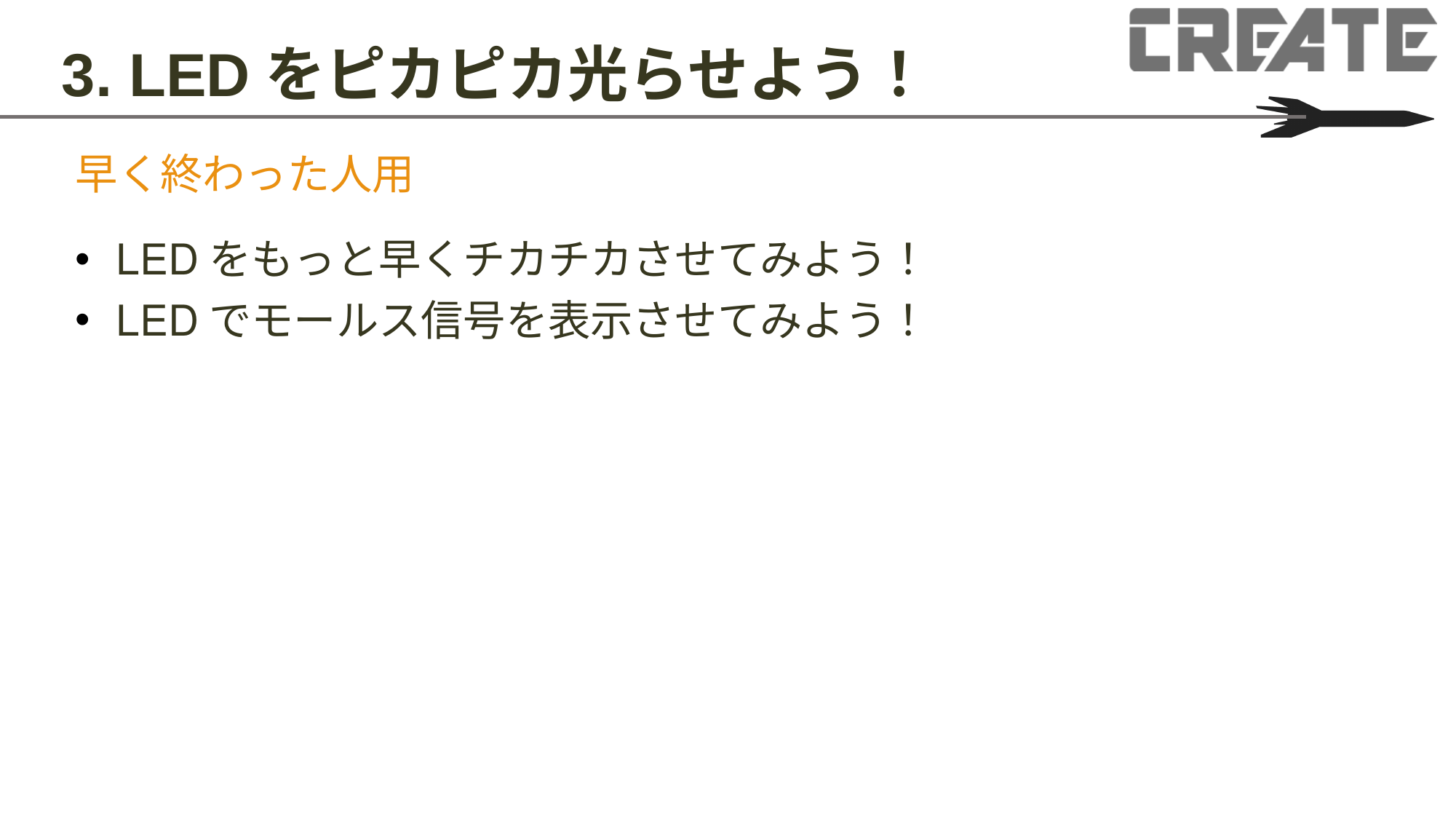

# 3. LEDをピカピカ光らせよう！
早く終わった人用
LEDをもっと早くチカチカさせてみよう！
LEDでモールス信号を表示させてみよう！